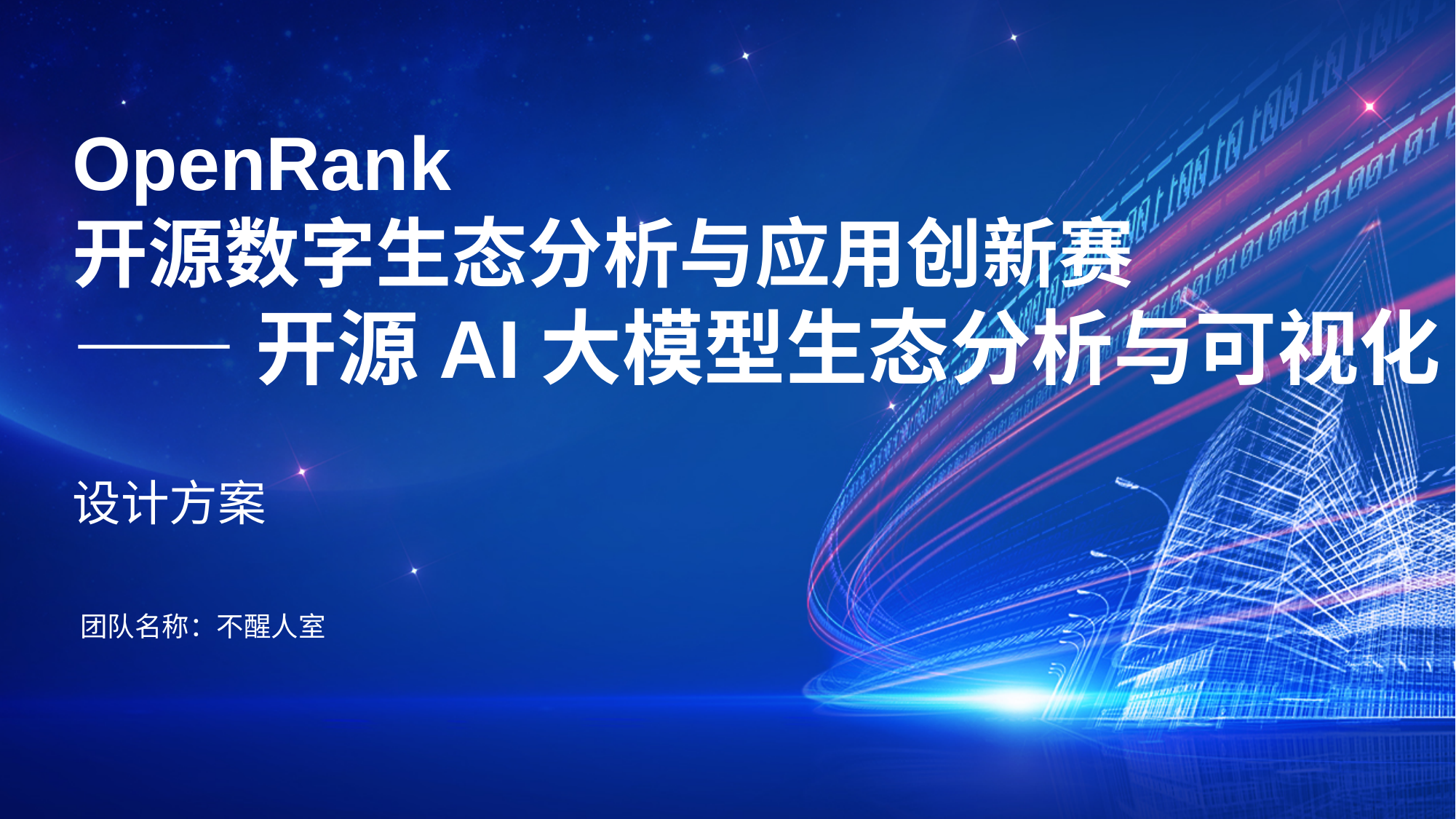

OpenRank
开源数字生态分析与应用创新赛
——开源AI大模型生态分析与可视化

设计方案
团队名称：不醒人室